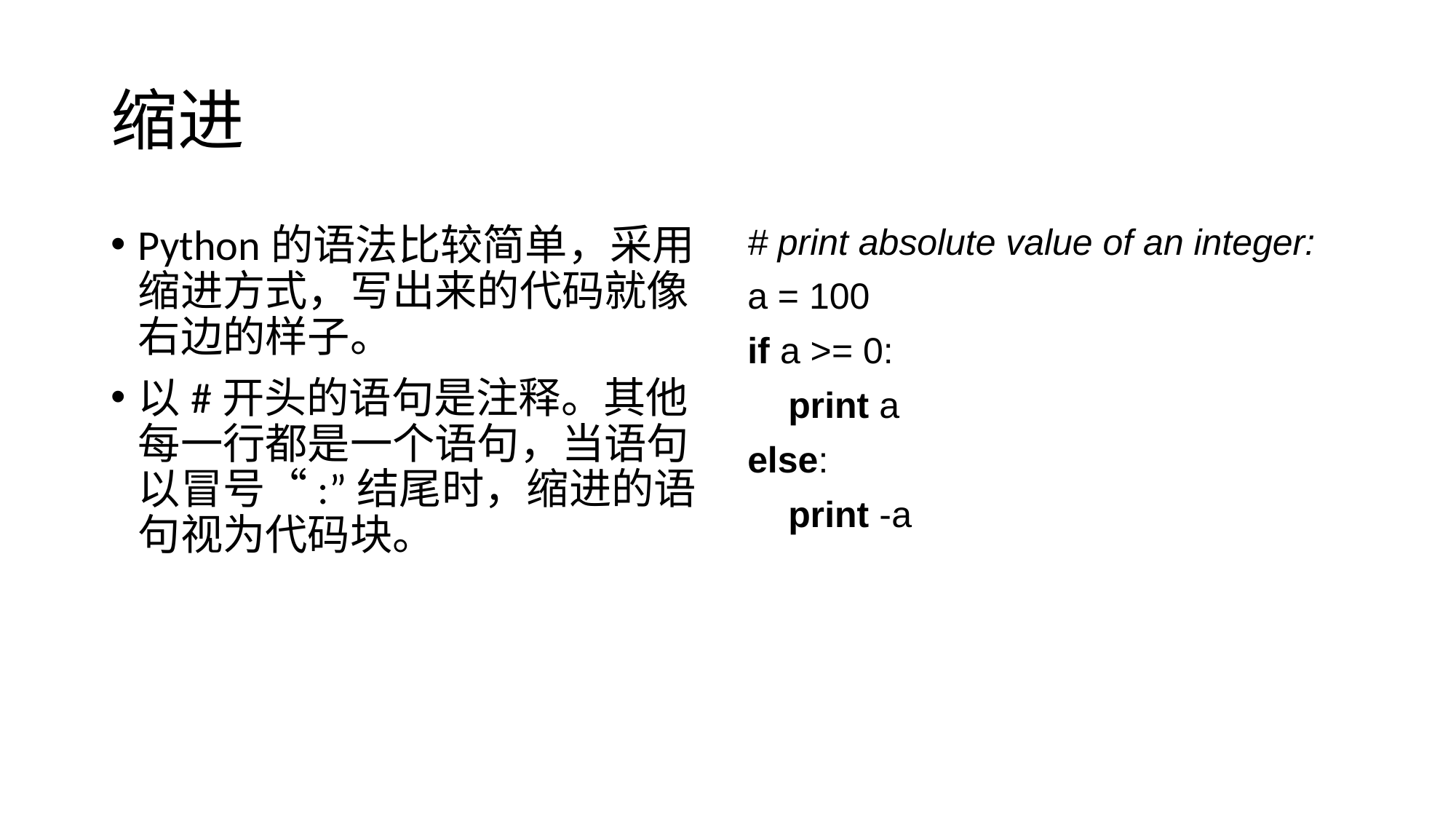

# 缩进
Python的语法比较简单，采用缩进方式，写出来的代码就像右边的样子。
以#开头的语句是注释。其他每一行都是一个语句，当语句以冒号“:”结尾时，缩进的语句视为代码块。
# print absolute value of an integer:
a = 100
if a >= 0:
    print a
else:
    print -a